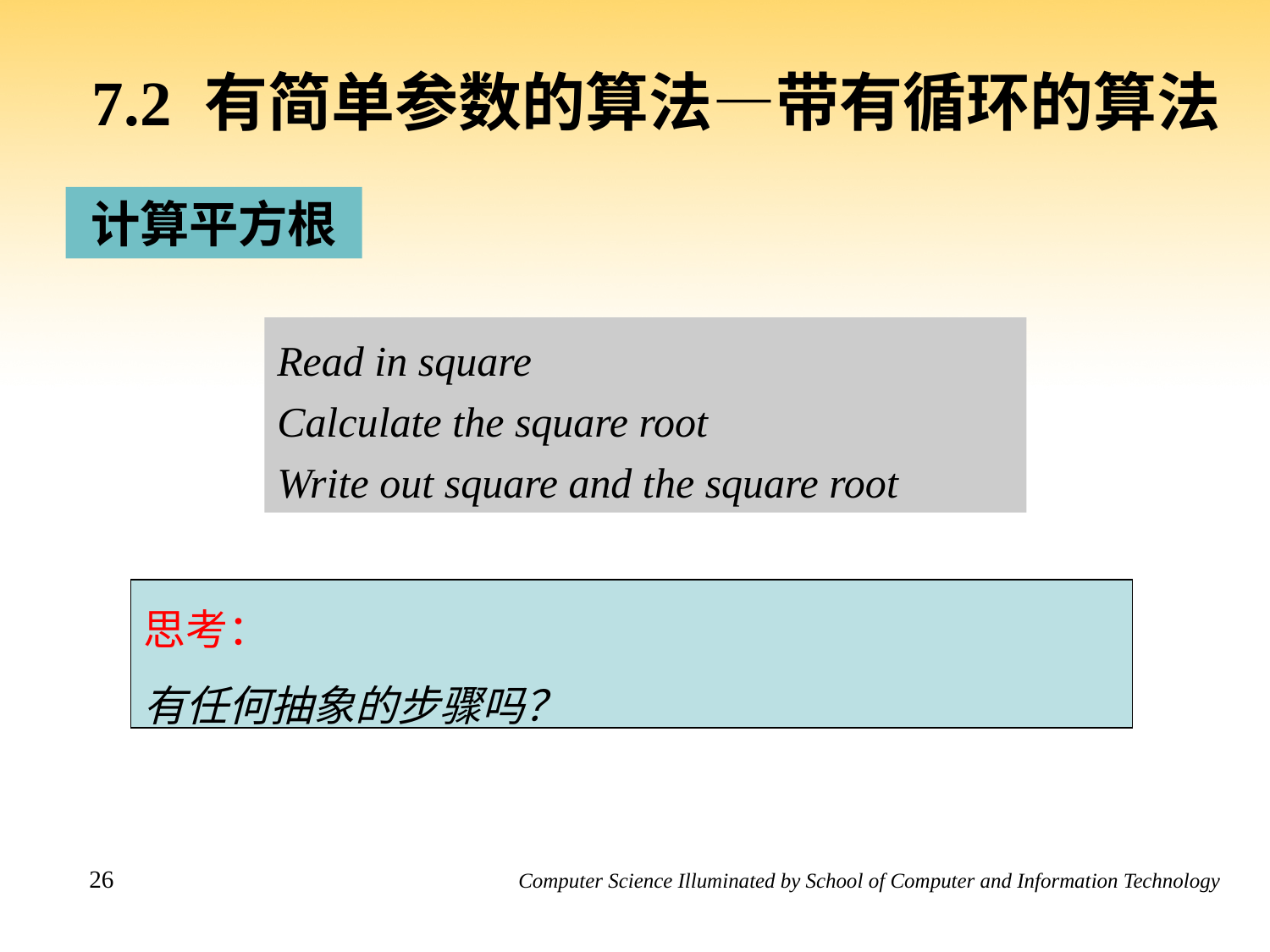

7.2 有简单参数的算法—带有循环的算法
计算平方根
Read in square
Calculate the square root
Write out square and the square root
思考：
有任何抽象的步骤吗？
26